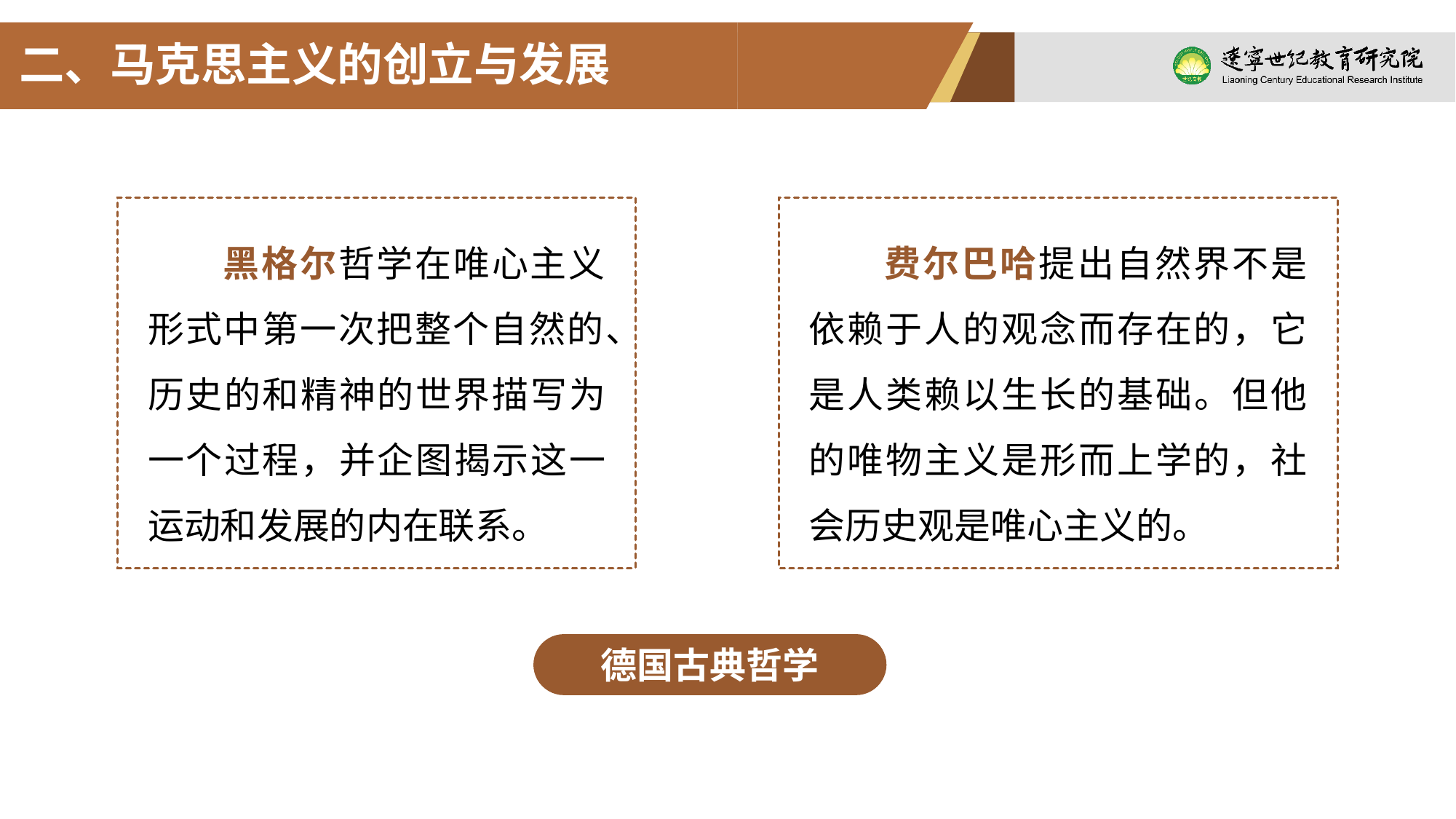

二、马克思主义的创立与发展
黑格尔哲学在唯心主义形式中第一次把整个自然的、历史的和精神的世界描写为一个过程，并企图揭示这一运动和发展的内在联系。
费尔巴哈提出自然界不是依赖于人的观念而存在的，它是人类赖以生长的基础。但他的唯物主义是形而上学的，社会历史观是唯心主义的。
德国古典哲学